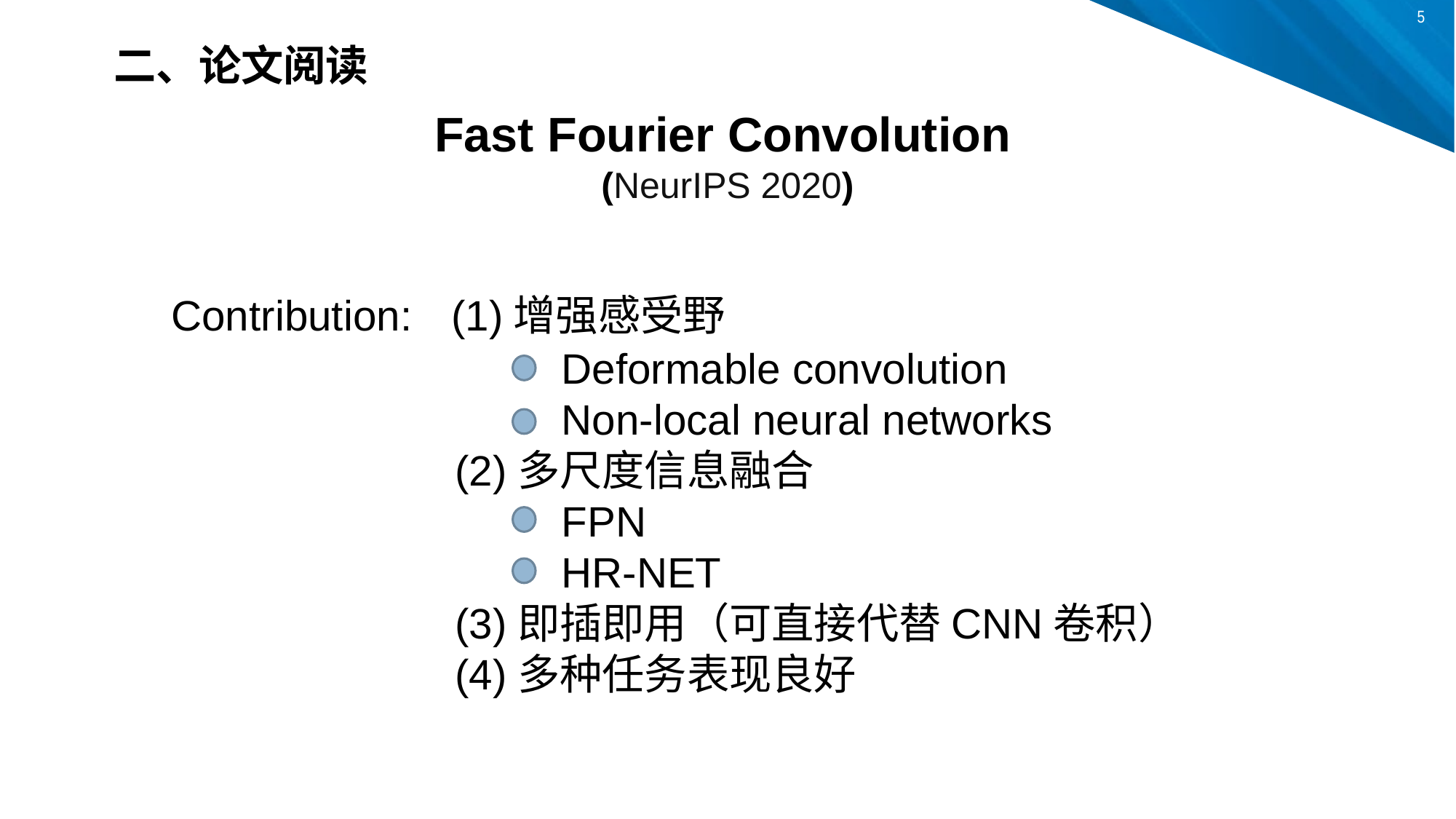

二、论文阅读
Fast Fourier Convolution
(NeurIPS 2020)
Contribution:   (1)增强感受野
                                 Deformable convolution
                                 Non-local neural networks
                        (2)多尺度信息融合
                                 FPN
                                 HR-NET
                        (3)即插即用（可直接代替CNN卷积）
                        (4)多种任务表现良好